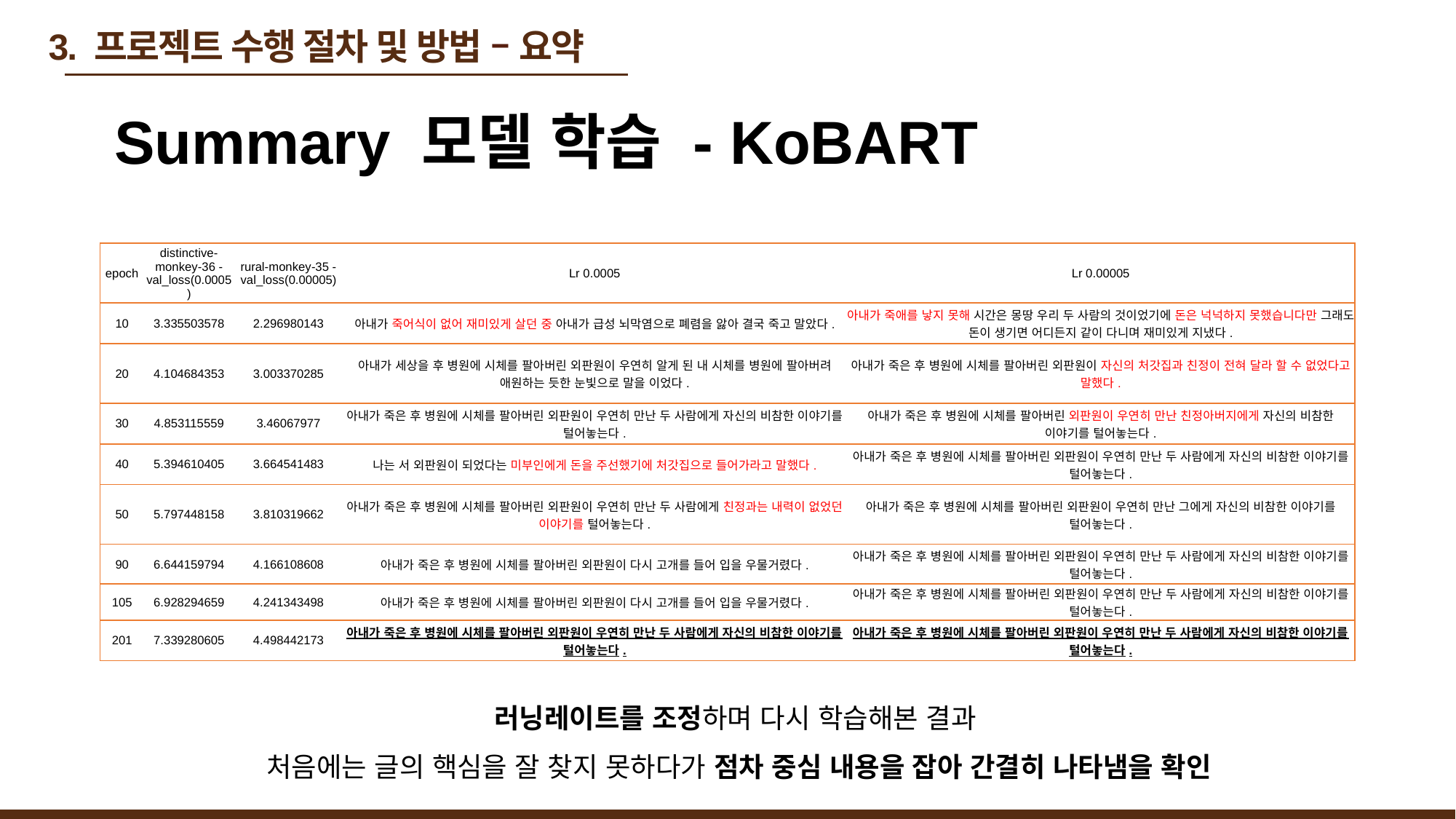

# 3. 프로젝트 수행 절차 및 방법 – 요약
Summary 모델 학습 - KoBART
| epoch | distinctive-monkey-36 - val\_loss(0.0005) | rural-monkey-35 - val\_loss(0.00005) | Lr 0.0005 | Lr 0.00005 |
| --- | --- | --- | --- | --- |
| 10 | 3.335503578 | 2.296980143 | 아내가 죽어식이 없어 재미있게 살던 중 아내가 급성 뇌막염으로 폐렴을 앓아 결국 죽고 말았다. | 아내가 죽애를 낳지 못해 시간은 몽땅 우리 두 사람의 것이었기에 돈은 넉넉하지 못했습니다만 그래도 돈이 생기면 어디든지 같이 다니며 재미있게 지냈다. |
| 20 | 4.104684353 | 3.003370285 | 아내가 세상을 후 병원에 시체를 팔아버린 외판원이 우연히 알게 된 내 시체를 병원에 팔아버려 애원하는 듯한 눈빛으로 말을 이었다. | 아내가 죽은 후 병원에 시체를 팔아버린 외판원이 자신의 처갓집과 친정이 전혀 달라 할 수 없었다고 말했다. |
| 30 | 4.853115559 | 3.46067977 | 아내가 죽은 후 병원에 시체를 팔아버린 외판원이 우연히 만난 두 사람에게 자신의 비참한 이야기를 털어놓는다. | 아내가 죽은 후 병원에 시체를 팔아버린 외판원이 우연히 만난 친정아버지에게 자신의 비참한 이야기를 털어놓는다. |
| 40 | 5.394610405 | 3.664541483 | 나는 서 외판원이 되었다는 미부인에게 돈을 주선했기에 처갓집으로 들어가라고 말했다. | 아내가 죽은 후 병원에 시체를 팔아버린 외판원이 우연히 만난 두 사람에게 자신의 비참한 이야기를 털어놓는다. |
| 50 | 5.797448158 | 3.810319662 | 아내가 죽은 후 병원에 시체를 팔아버린 외판원이 우연히 만난 두 사람에게 친정과는 내력이 없었던 이야기를 털어놓는다. | 아내가 죽은 후 병원에 시체를 팔아버린 외판원이 우연히 만난 그에게 자신의 비참한 이야기를 털어놓는다. |
| 90 | 6.644159794 | 4.166108608 | 아내가 죽은 후 병원에 시체를 팔아버린 외판원이 다시 고개를 들어 입을 우물거렸다. | 아내가 죽은 후 병원에 시체를 팔아버린 외판원이 우연히 만난 두 사람에게 자신의 비참한 이야기를 털어놓는다. |
| 105 | 6.928294659 | 4.241343498 | 아내가 죽은 후 병원에 시체를 팔아버린 외판원이 다시 고개를 들어 입을 우물거렸다. | 아내가 죽은 후 병원에 시체를 팔아버린 외판원이 우연히 만난 두 사람에게 자신의 비참한 이야기를 털어놓는다. |
| 201 | 7.339280605 | 4.498442173 | 아내가 죽은 후 병원에 시체를 팔아버린 외판원이 우연히 만난 두 사람에게 자신의 비참한 이야기를 털어놓는다. | 아내가 죽은 후 병원에 시체를 팔아버린 외판원이 우연히 만난 두 사람에게 자신의 비참한 이야기를 털어놓는다. |
러닝레이트를 조정하며 다시 학습해본 결과
처음에는 글의 핵심을 잘 찾지 못하다가 점차 중심 내용을 잡아 간결히 나타냄을 확인